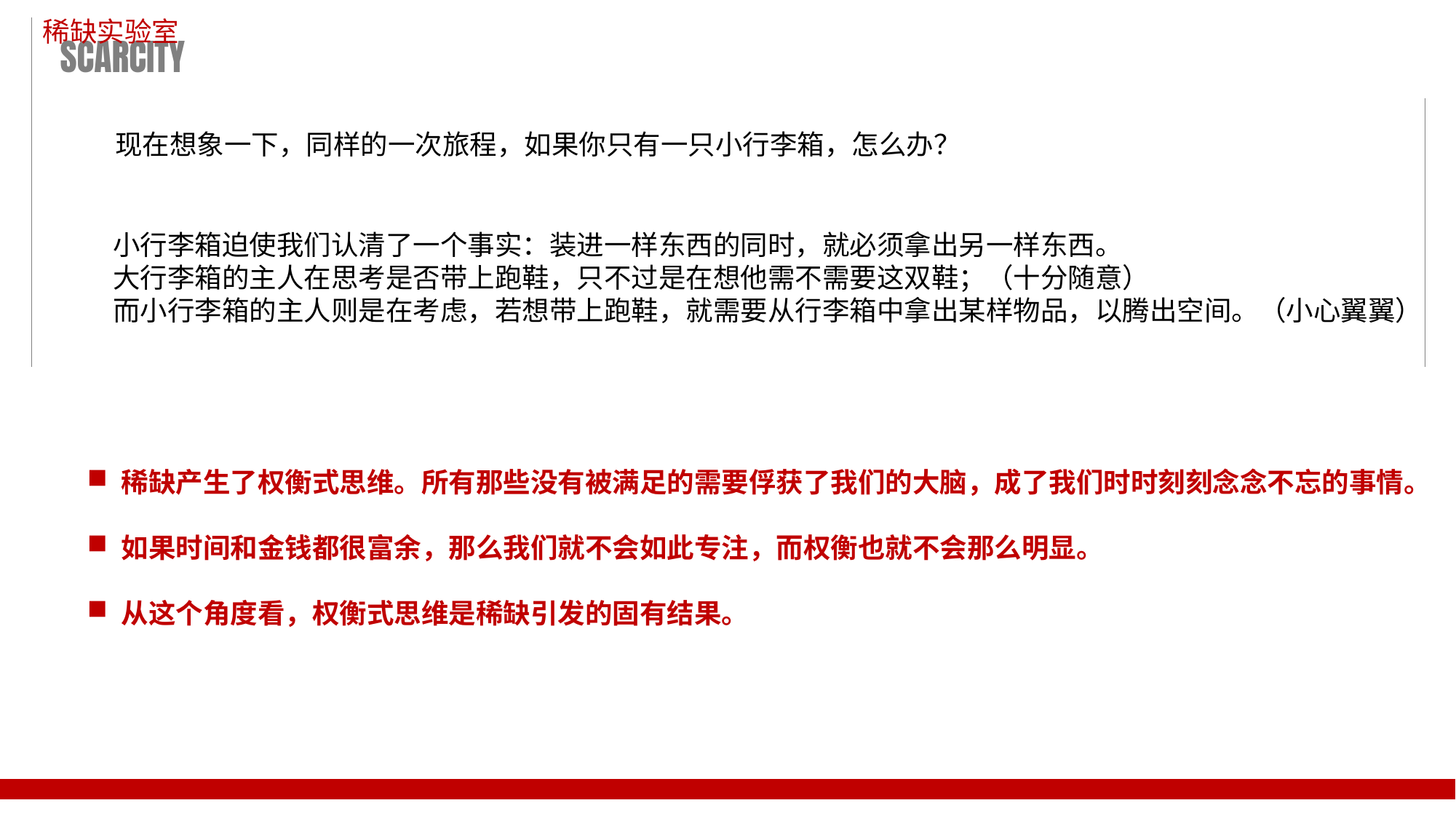

稀缺实验室
SCARCITY
现在想象一下，同样的一次旅程，如果你只有一只小行李箱，怎么办？
小行李箱迫使我们认清了一个事实：装进一样东西的同时，就必须拿出另一样东西。
大行李箱的主人在思考是否带上跑鞋，只不过是在想他需不需要这双鞋；（十分随意）
而小行李箱的主人则是在考虑，若想带上跑鞋，就需要从行李箱中拿出某样物品，以腾出空间。（小心翼翼）
稀缺产生了权衡式思维。所有那些没有被满足的需要俘获了我们的大脑，成了我们时时刻刻念念不忘的事情。

如果时间和金钱都很富余，那么我们就不会如此专注，而权衡也就不会那么明显。

从这个角度看，权衡式思维是稀缺引发的固有结果。